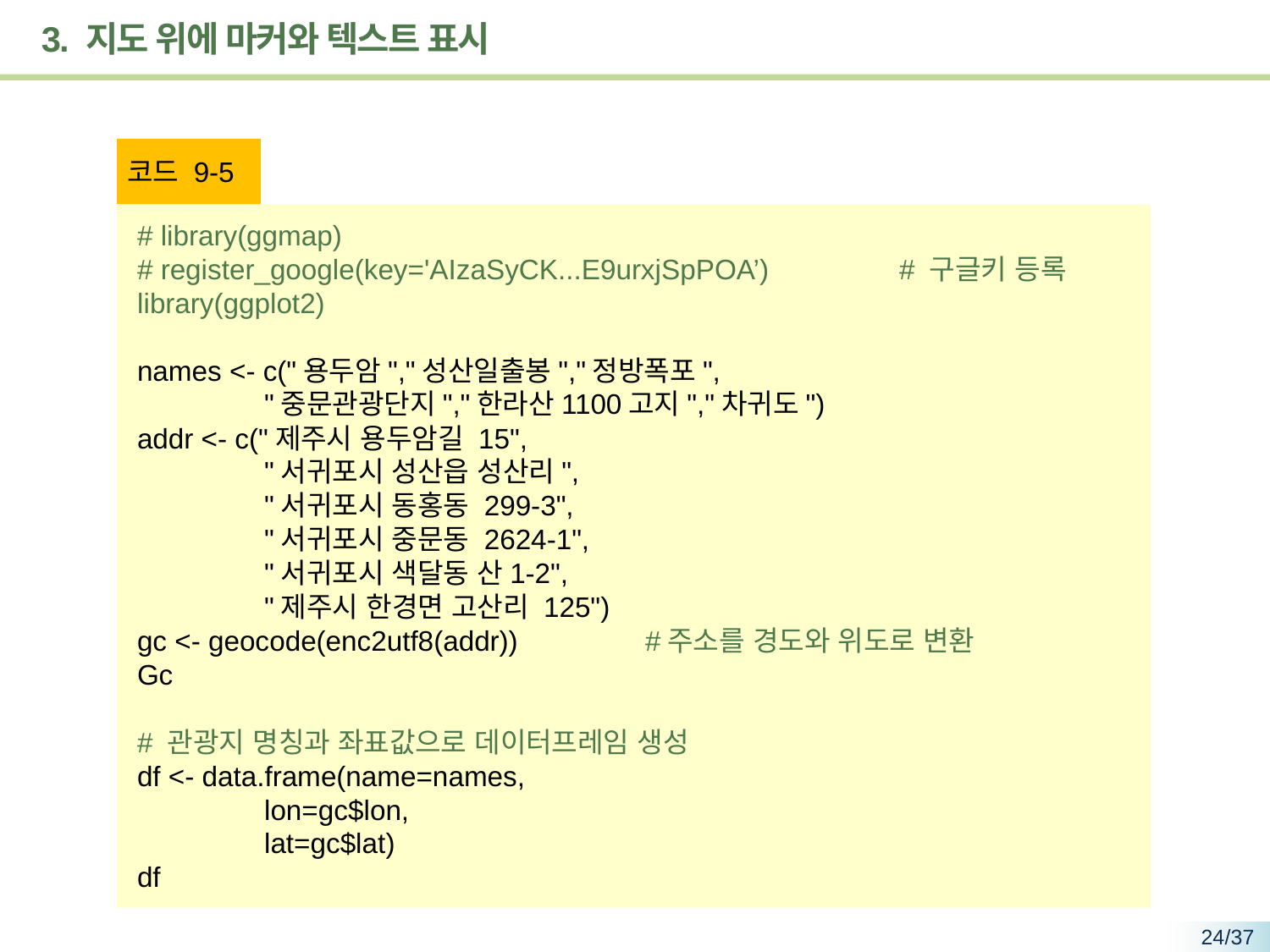

# 3. 지도 위에 마커와 텍스트 표시

코드 9-5

# library(ggmap)
# register_google(key='AIzaSyCK...E9urxjSpPOA’) 	# 구글키 등록
library(ggplot2)

names <- c("용두암","성산일출봉","정방폭포",
 	"중문관광단지","한라산1100고지","차귀도")
addr <- c("제주시 용두암길 15",
 	"서귀포시 성산읍 성산리",
 	"서귀포시 동홍동 299-3",
 	"서귀포시 중문동 2624-1",
 	"서귀포시 색달동 산1-2",
 	"제주시 한경면 고산리 125")
gc <- geocode(enc2utf8(addr)) 	#주소를 경도와 위도로 변환
Gc

# 관광지 명칭과 좌표값으로 데이터프레임 생성
df <- data.frame(name=names,
 	lon=gc$lon,
 	lat=gc$lat)
df